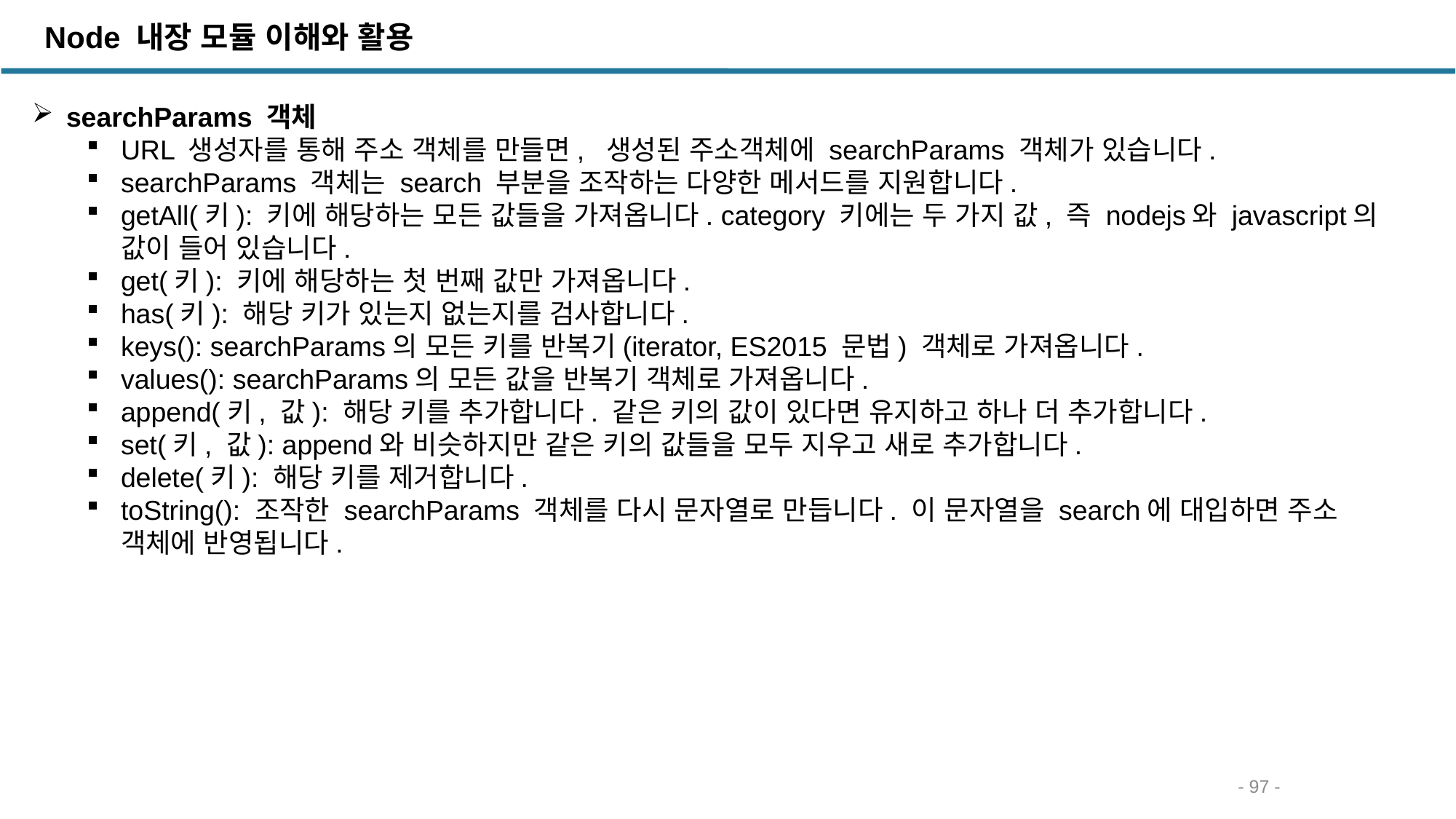

Node 내장 모듈 이해와 활용
searchParams 객체
URL 생성자를 통해 주소 객체를 만들면,  생성된 주소객체에 searchParams 객체가 있습니다.
searchParams 객체는 search 부분을 조작하는 다양한 메서드를 지원합니다.
getAll(키): 키에 해당하는 모든 값들을 가져옵니다. category 키에는 두 가지 값, 즉 nodejs와 javascript의 값이 들어 있습니다.
get(키): 키에 해당하는 첫 번째 값만 가져옵니다.
has(키): 해당 키가 있는지 없는지를 검사합니다.
keys(): searchParams의 모든 키를 반복기(iterator, ES2015 문법) 객체로 가져옵니다.
values(): searchParams의 모든 값을 반복기 객체로 가져옵니다.
append(키, 값): 해당 키를 추가합니다. 같은 키의 값이 있다면 유지하고 하나 더 추가합니다.
set(키, 값): append와 비슷하지만 같은 키의 값들을 모두 지우고 새로 추가합니다.
delete(키): 해당 키를 제거합니다.
toString(): 조작한 searchParams 객체를 다시 문자열로 만듭니다. 이 문자열을 search에 대입하면 주소 객체에 반영됩니다.
- 97 -